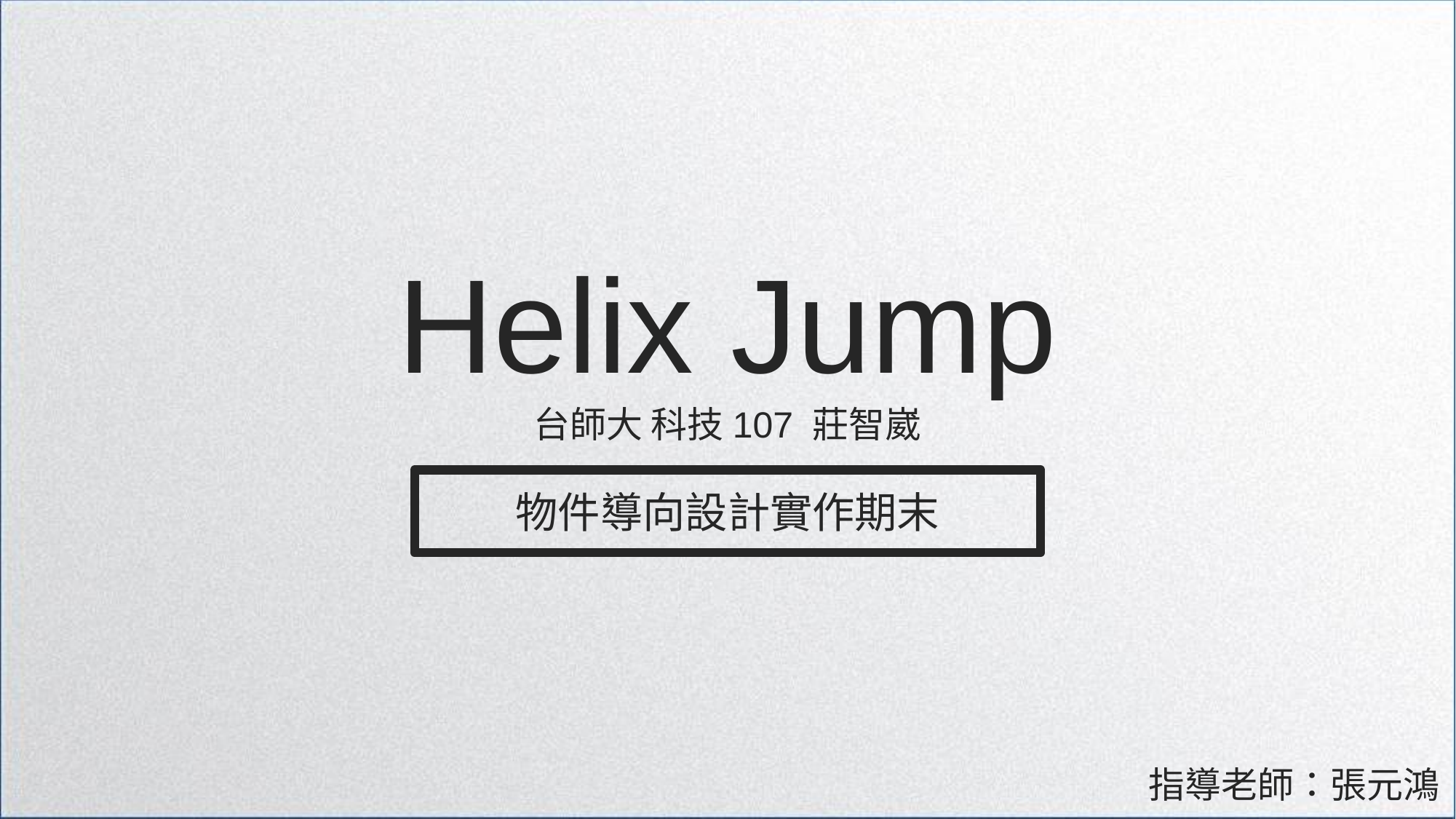

Helix Jump
台師大 科技107 莊智崴
物件導向設計實作期末
指導老師：張元鴻